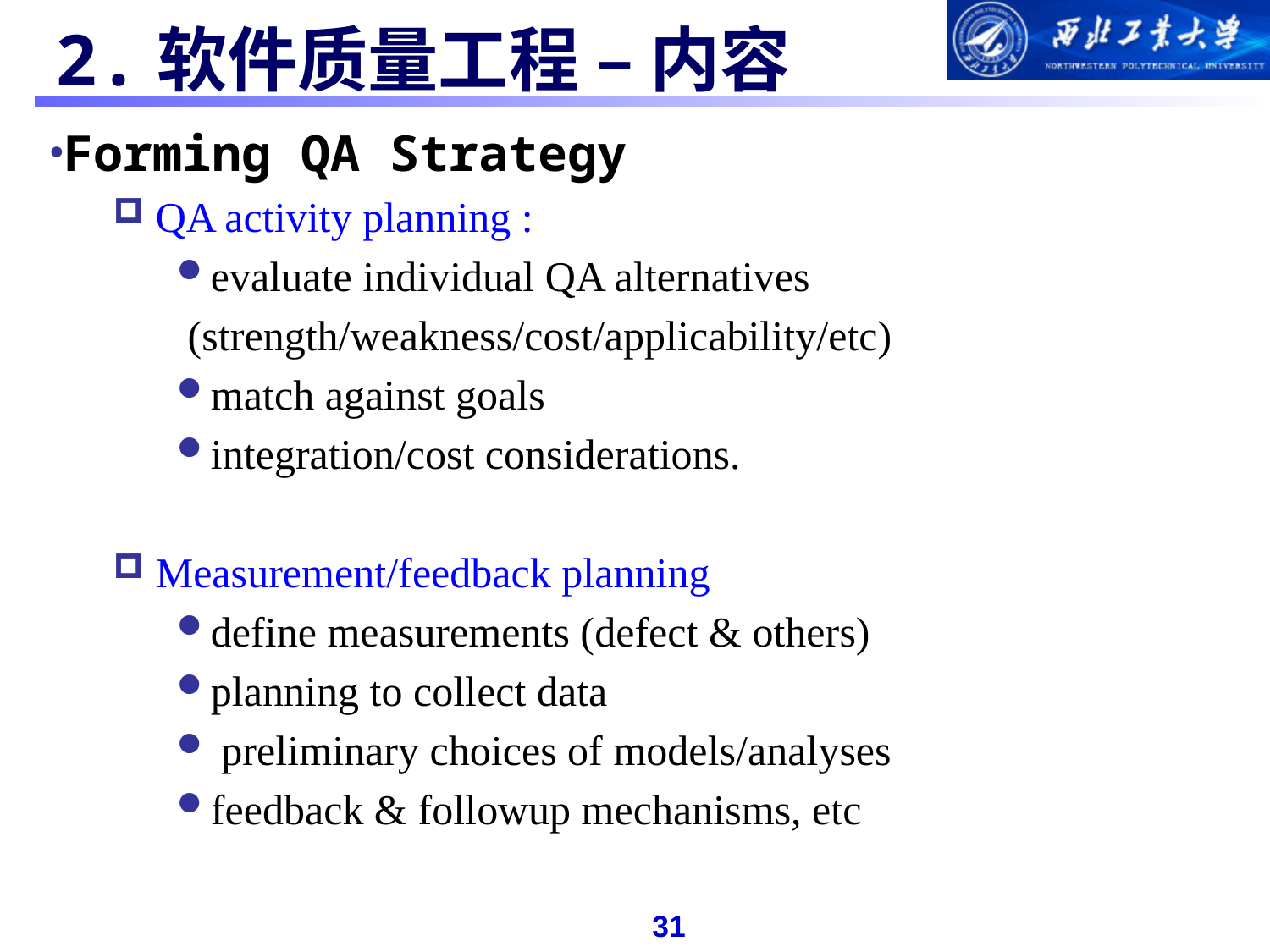

#
 2.软件质量工程 – 内容
Forming QA Strategy
 QA activity planning :
evaluate individual QA alternatives
 (strength/weakness/cost/applicability/etc)
match against goals
integration/cost considerations.

 Measurement/feedback planning
define measurements (defect & others)
planning to collect data
 preliminary choices of models/analyses
feedback & followup mechanisms, etc